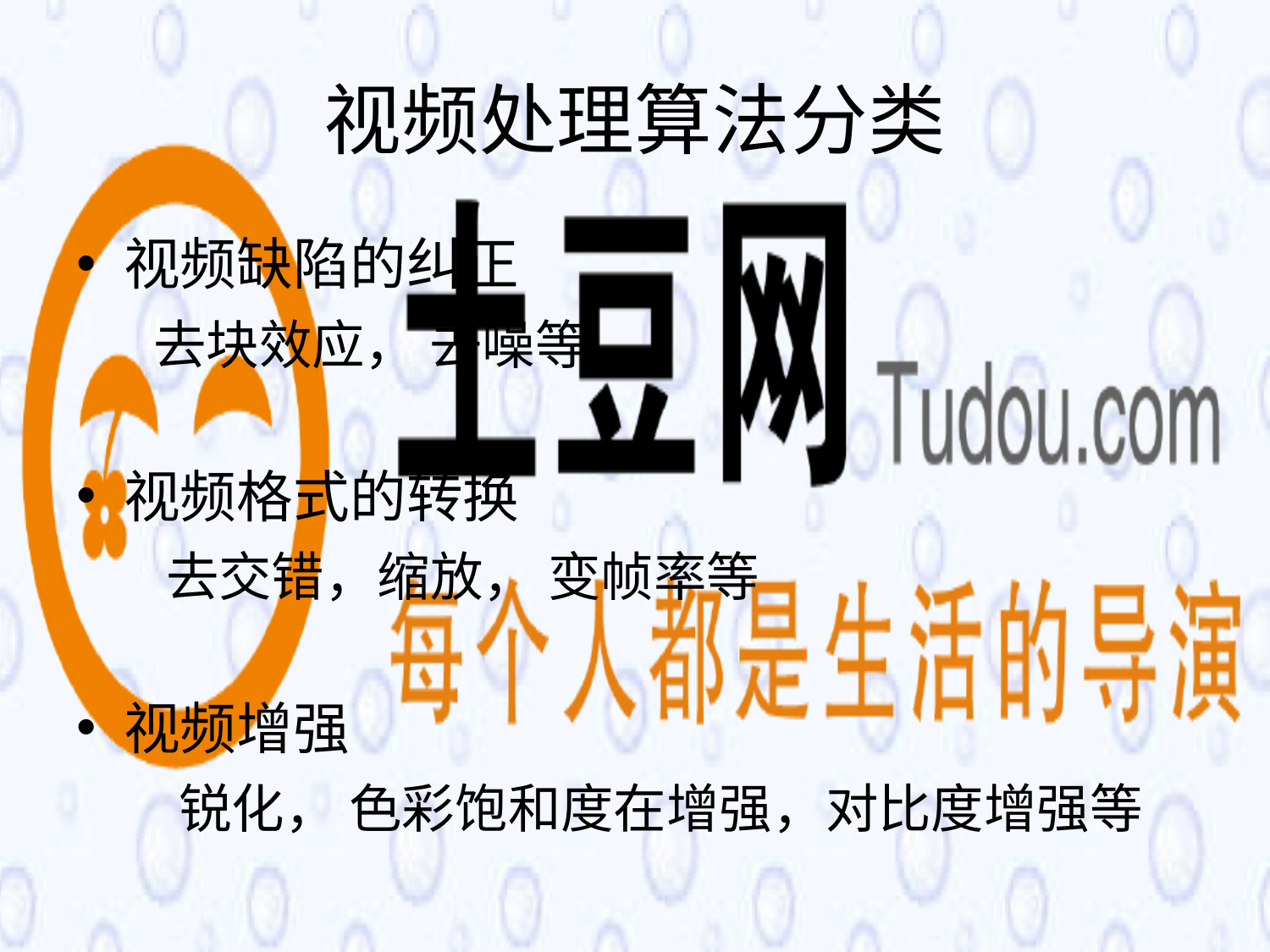

# 视频处理算法分类
视频缺陷的纠正
     去块效应， 去噪等

视频格式的转换
      去交错，缩放， 变帧率等

视频增强
       锐化， 色彩饱和度在增强，对比度增强等